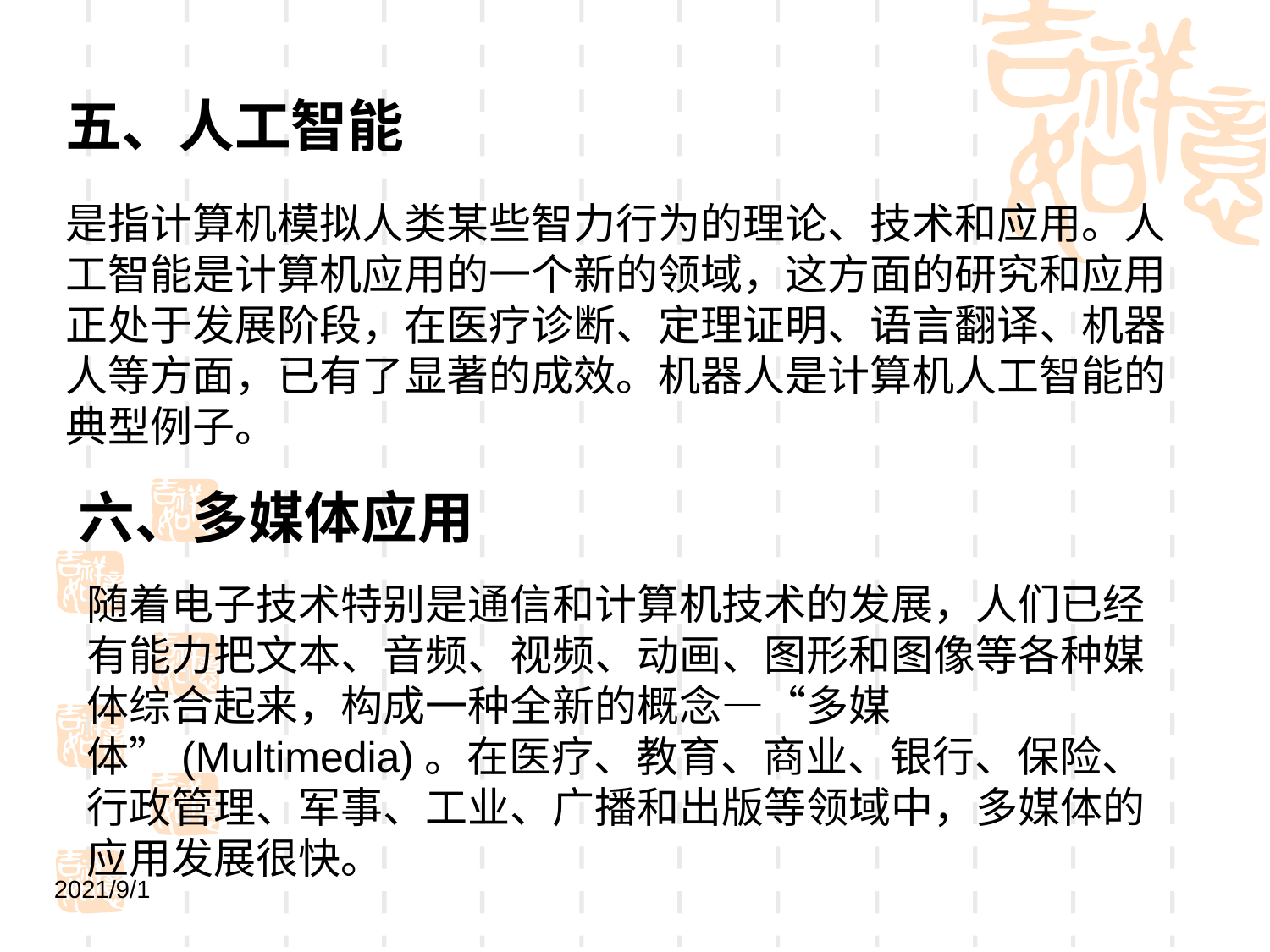

五、人工智能
是指计算机模拟人类某些智力行为的理论、技术和应用。人工智能是计算机应用的一个新的领域，这方面的研究和应用正处于发展阶段，在医疗诊断、定理证明、语言翻译、机器人等方面，已有了显著的成效。机器人是计算机人工智能的典型例子。
六、多媒体应用
随着电子技术特别是通信和计算机技术的发展，人们已经有能力把文本、音频、视频、动画、图形和图像等各种媒体综合起来，构成一种全新的概念—“多媒体”(Multimedia)。在医疗、教育、商业、银行、保险、行政管理、军事、工业、广播和出版等领域中，多媒体的应用发展很快。
2021/9/1